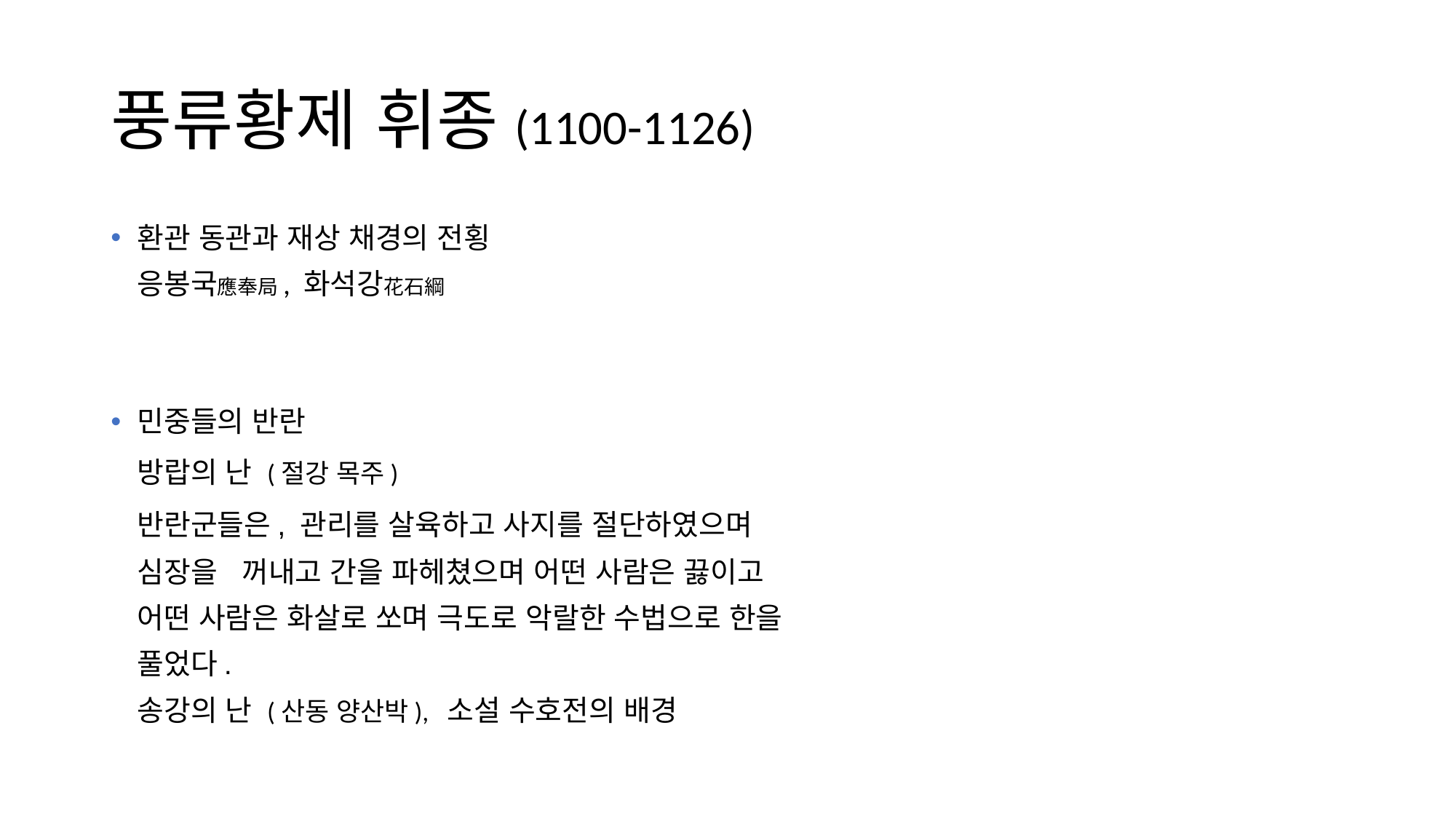

# 풍류황제 휘종(1100-1126)
환관 동관과 재상 채경의 전횡
	응봉국應奉局, 화석강花石綱

민중들의 반란
		방랍의 난 (절강 목주)
  			반란군들은, 관리를 살육하고 사지를 절단하였으며
			심장을 	꺼내고 간을 파헤쳤으며 어떤 사람은 끓이고
			어떤 사람은 화살로 쏘며 극도로 악랄한 수법으로 한을
			풀었다.
		송강의 난 (산동 양산박),  소설 수호전의 배경